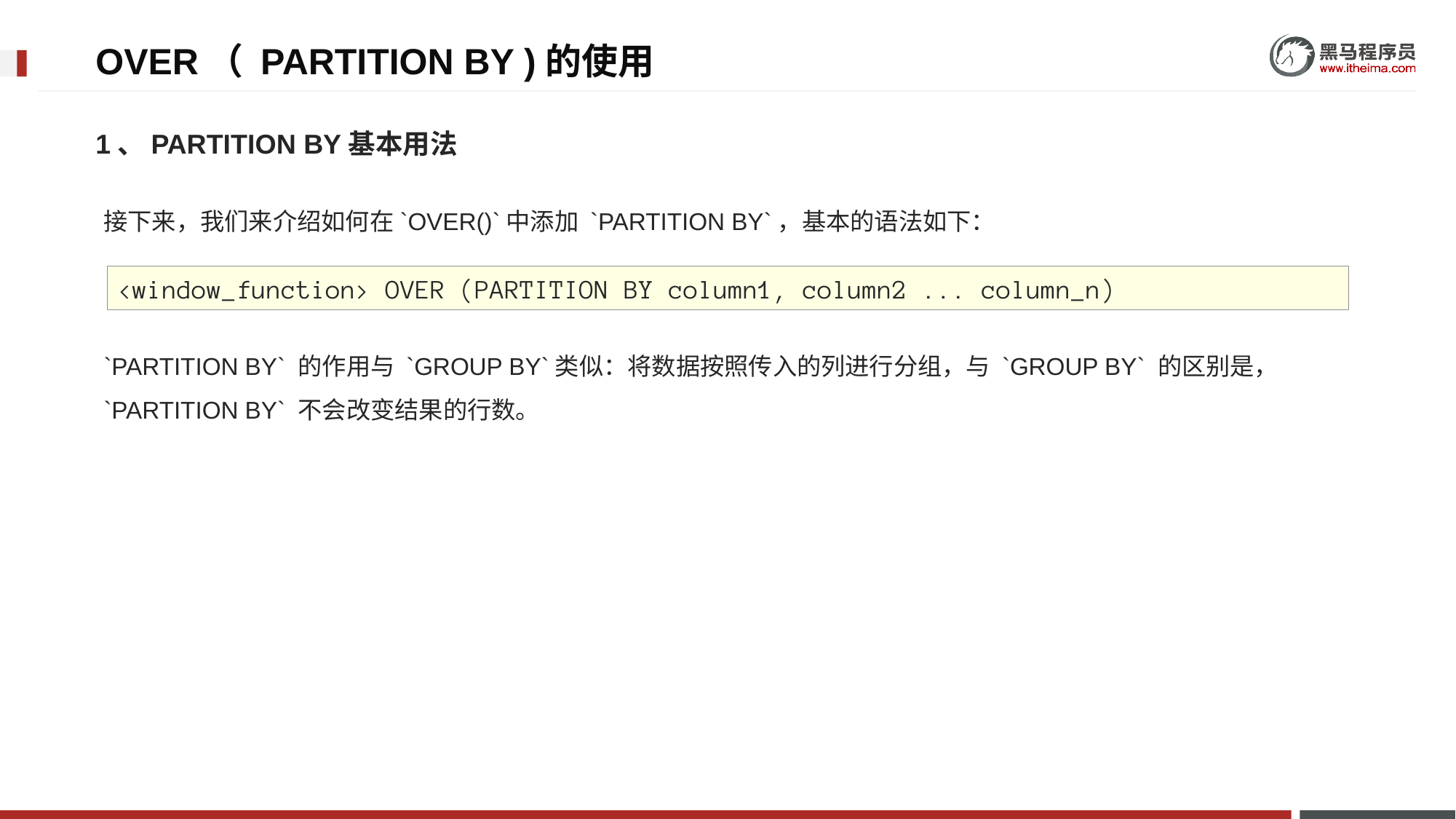

# OVER（ PARTITION BY )的使用
1、PARTITION BY基本用法
接下来，我们来介绍如何在`OVER()`中添加 `PARTITION BY`，基本的语法如下：

`PARTITION BY` 的作用与 `GROUP BY`类似：将数据按照传入的列进行分组，与 `GROUP BY` 的区别是， `PARTITION BY` 不会改变结果的行数。
<window_function> OVER (PARTITION BY column1, column2 ... column_n)